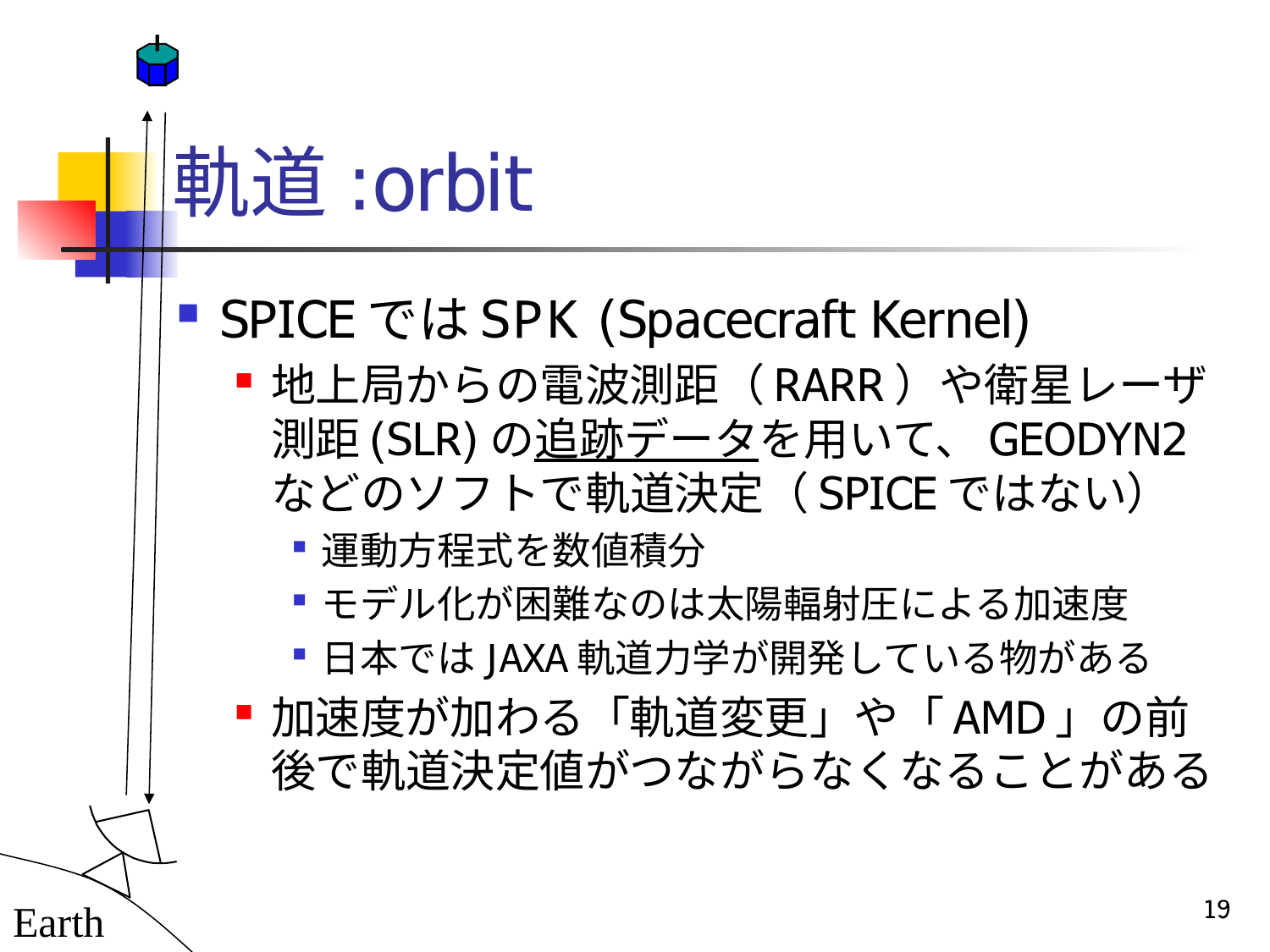

# 軌道:orbit

SPICEではSPK (Spacecraft Kernel)
地上局からの電波測距（RARR）や衛星レーザ測距(SLR)の追跡データを用いて、GEODYN2などのソフトで軌道決定（SPICEではない）
運動方程式を数値積分
モデル化が困難なのは太陽輻射圧による加速度
日本ではJAXA軌道力学が開発している物がある
加速度が加わる「軌道変更」や「AMD」の前後で軌道決定値がつながらなくなることがある

19
Earth